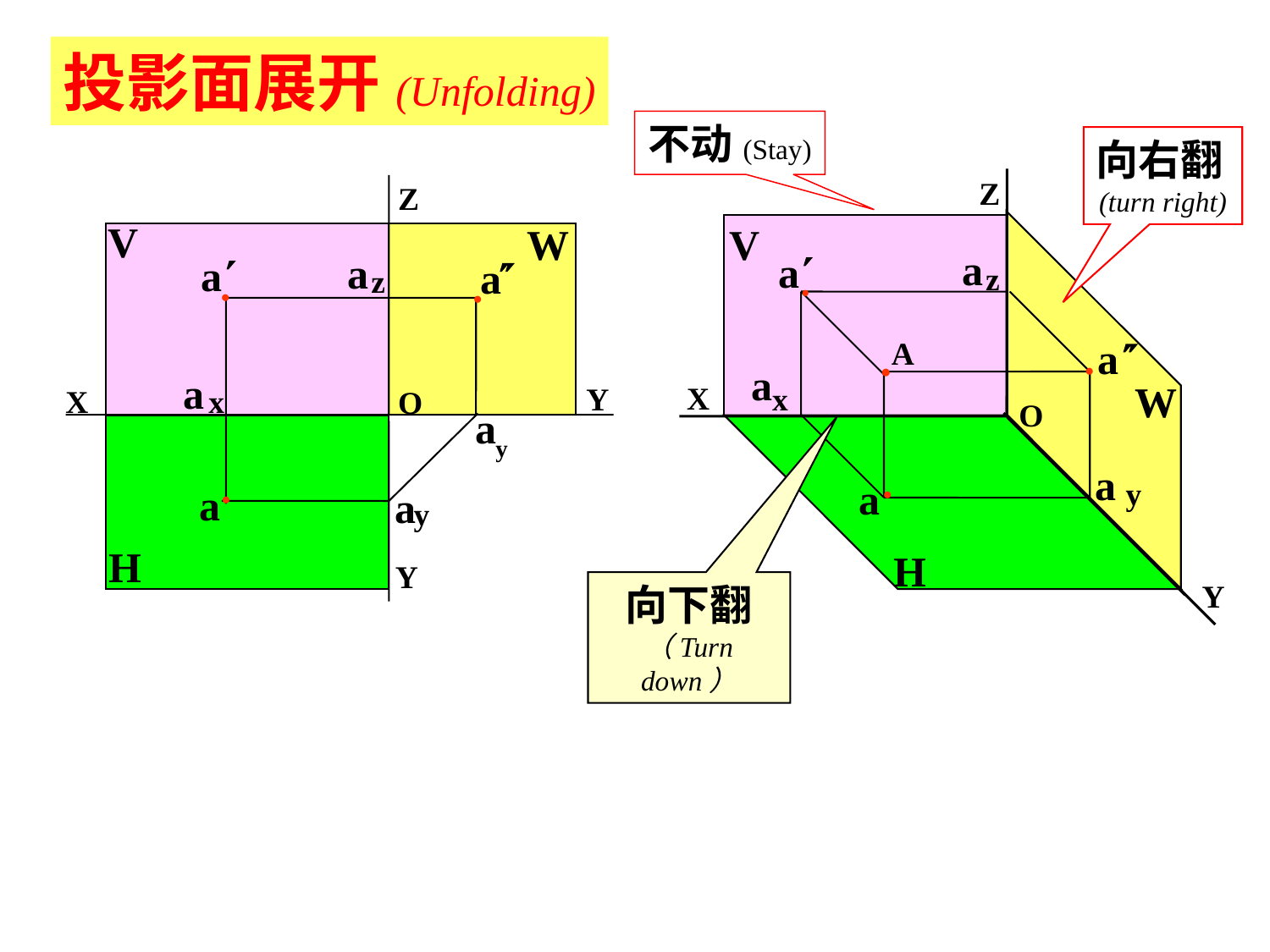

投影面展开(Unfolding)
不动(Stay)
向右翻(turn right)
Z

Z

a
a′
″

a
Y
X
O
y

a
y

Y
a
z
●
●
●
x
a
a
V

W

V

a
z
a′
●

a″

A
a
x
●
●
W

X

O

H

a
y
a
●
H
Y
向下翻（Turn down）